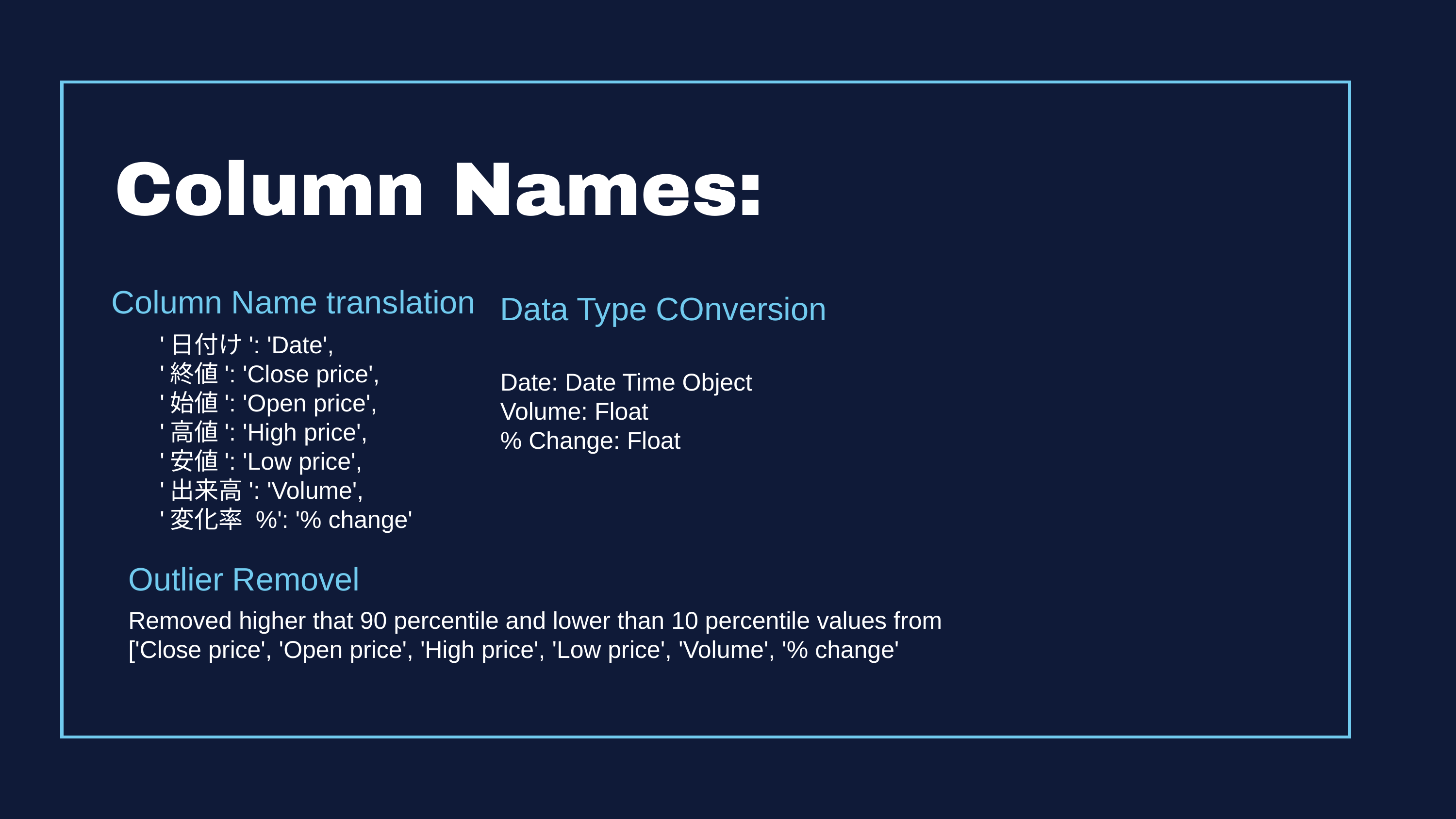

Column Names:
Column Name translation
Data Type COnversion
    '日付け': 'Date',
    '終値': 'Close price',
    '始値': 'Open price',
    '高値': 'High price',
    '安値': 'Low price',
    '出来高': 'Volume',
    '変化率 %': '% change'
Date: Date Time Object
Volume: Float
% Change: Float
Outlier Removel
Removed higher that 90 percentile and lower than 10 percentile values from ['Close price', 'Open price', 'High price', 'Low price', 'Volume', '% change'